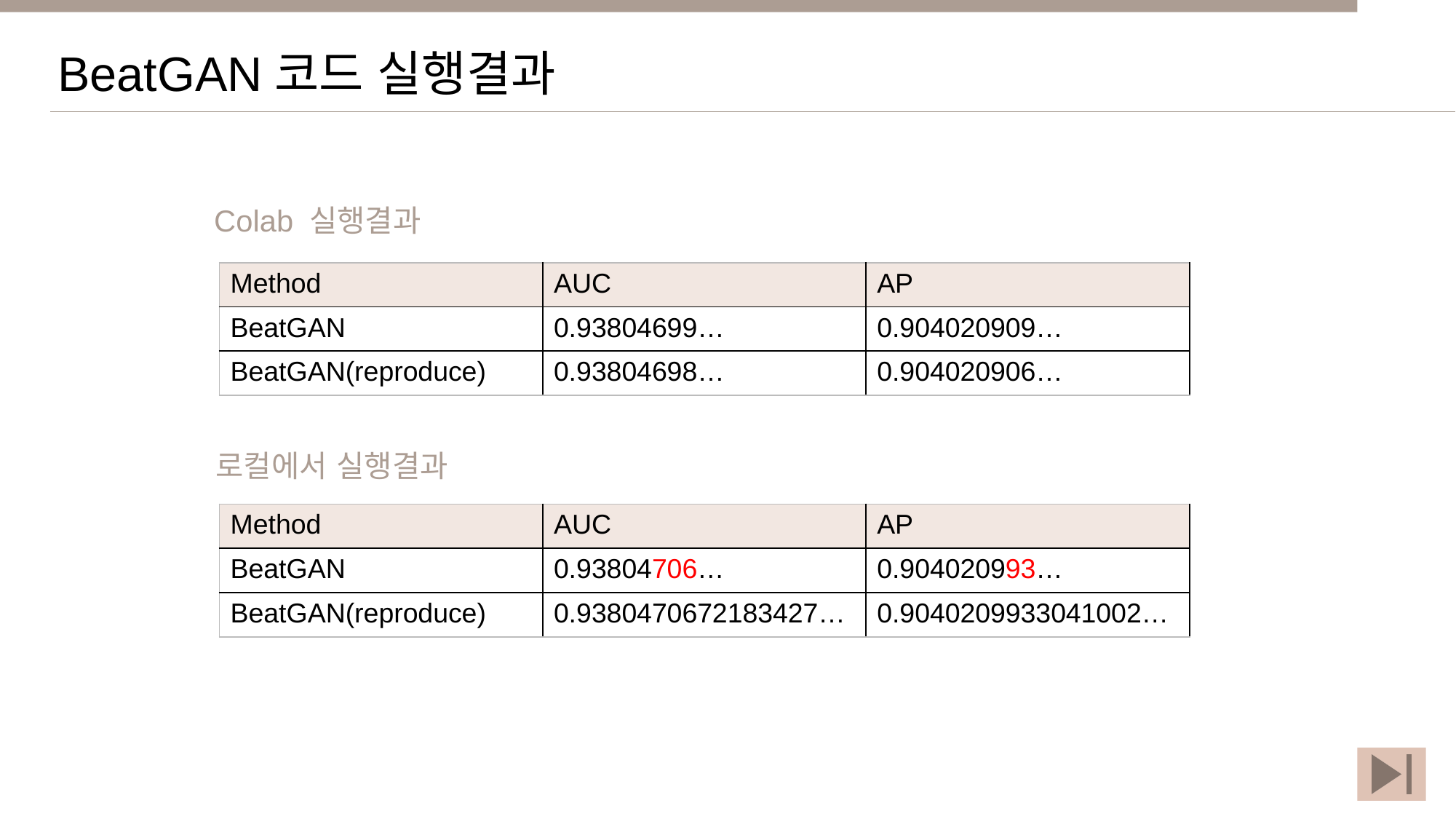

BeatGAN코드 실행결과
Colab 실행결과
| Method | AUC | AP |
| --- | --- | --- |
| BeatGAN | 0.93804699… | 0.904020909… |
| BeatGAN(reproduce) | 0.93804698… | 0.904020906… |
로컬에서 실행결과
| Method | AUC | AP |
| --- | --- | --- |
| BeatGAN | 0.93804706… | 0.904020993… |
| BeatGAN(reproduce) | 0.9380470672183427… | 0.9040209933041002… |